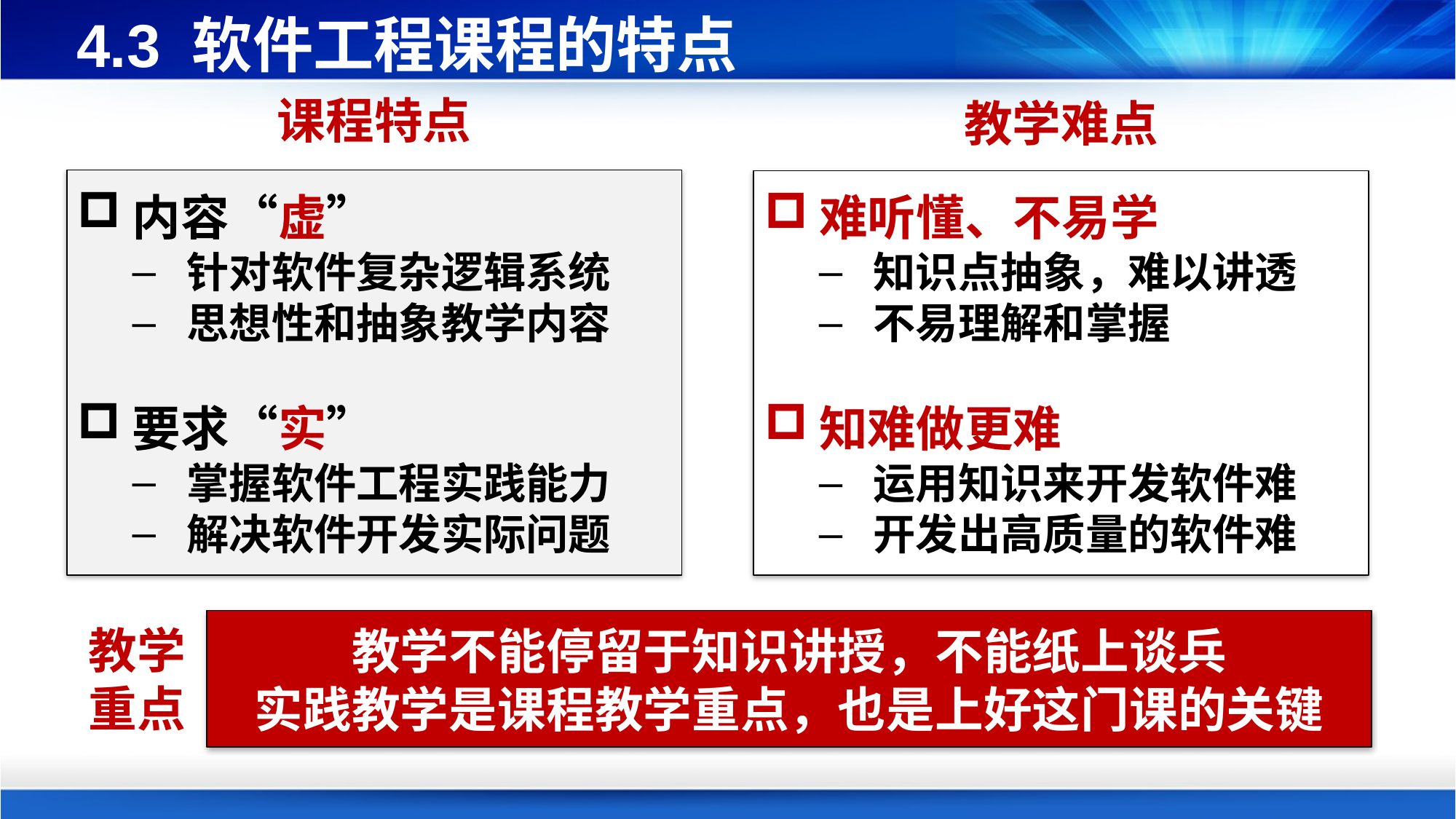

# 4.3 软件工程课程的特点
课程特点
教学难点
内容“虚”
针对软件复杂逻辑系统
思想性和抽象教学内容

要求“实”
掌握软件工程实践能力
解决软件开发实际问题
难听懂、不易学
知识点抽象，难以讲透
不易理解和掌握

知难做更难
运用知识来开发软件难
开发出高质量的软件难
教学不能停留于知识讲授，不能纸上谈兵
实践教学是课程教学重点，也是上好这门课的关键
教学重点